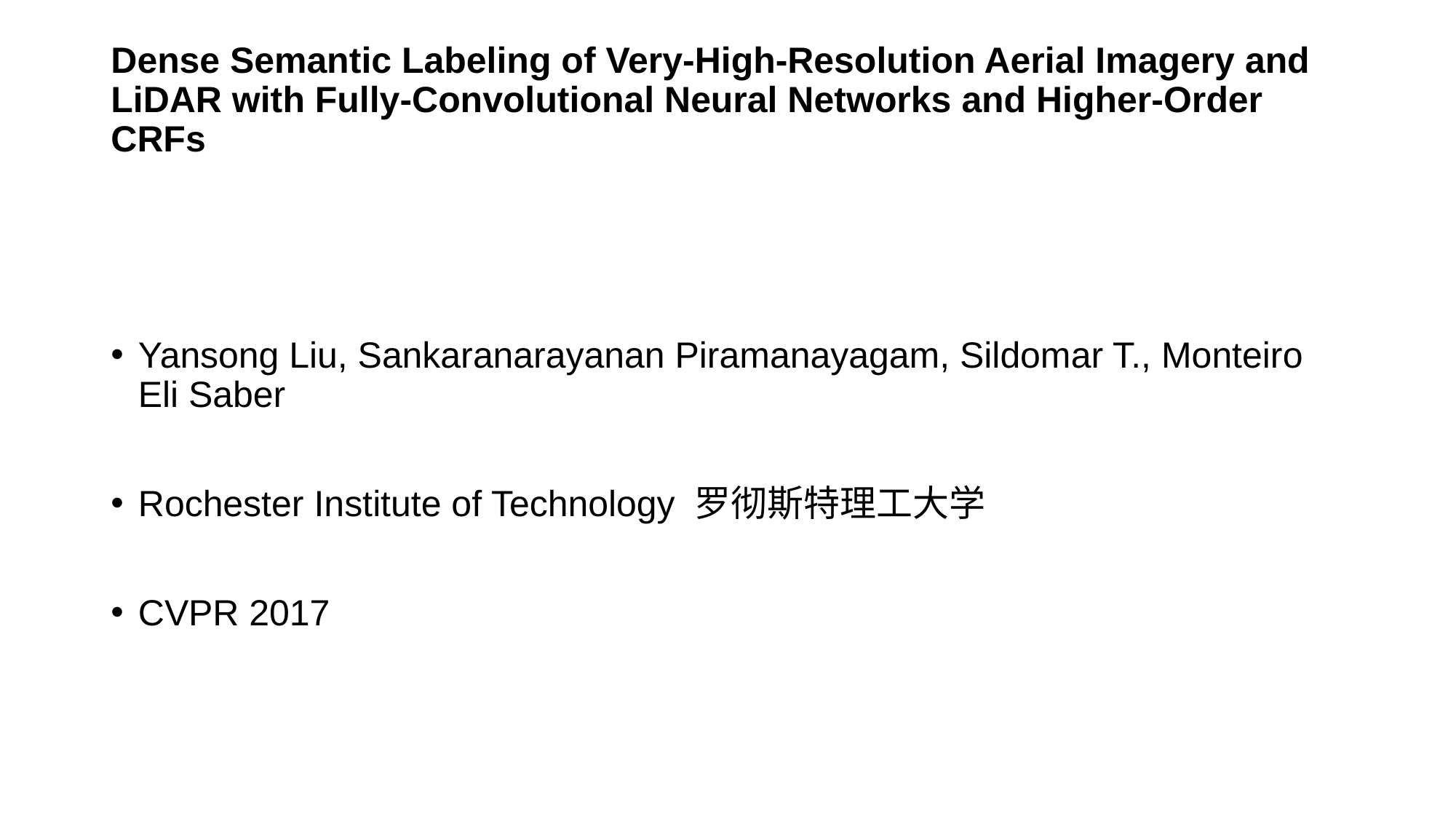

# Dense Semantic Labeling of Very-High-Resolution Aerial Imagery and LiDAR with Fully-Convolutional Neural Networks and Higher-Order CRFs

Yansong Liu, Sankaranarayanan Piramanayagam, Sildomar T., Monteiro Eli Saber

Rochester Institute of Technology 罗彻斯特理工大学

CVPR 2017